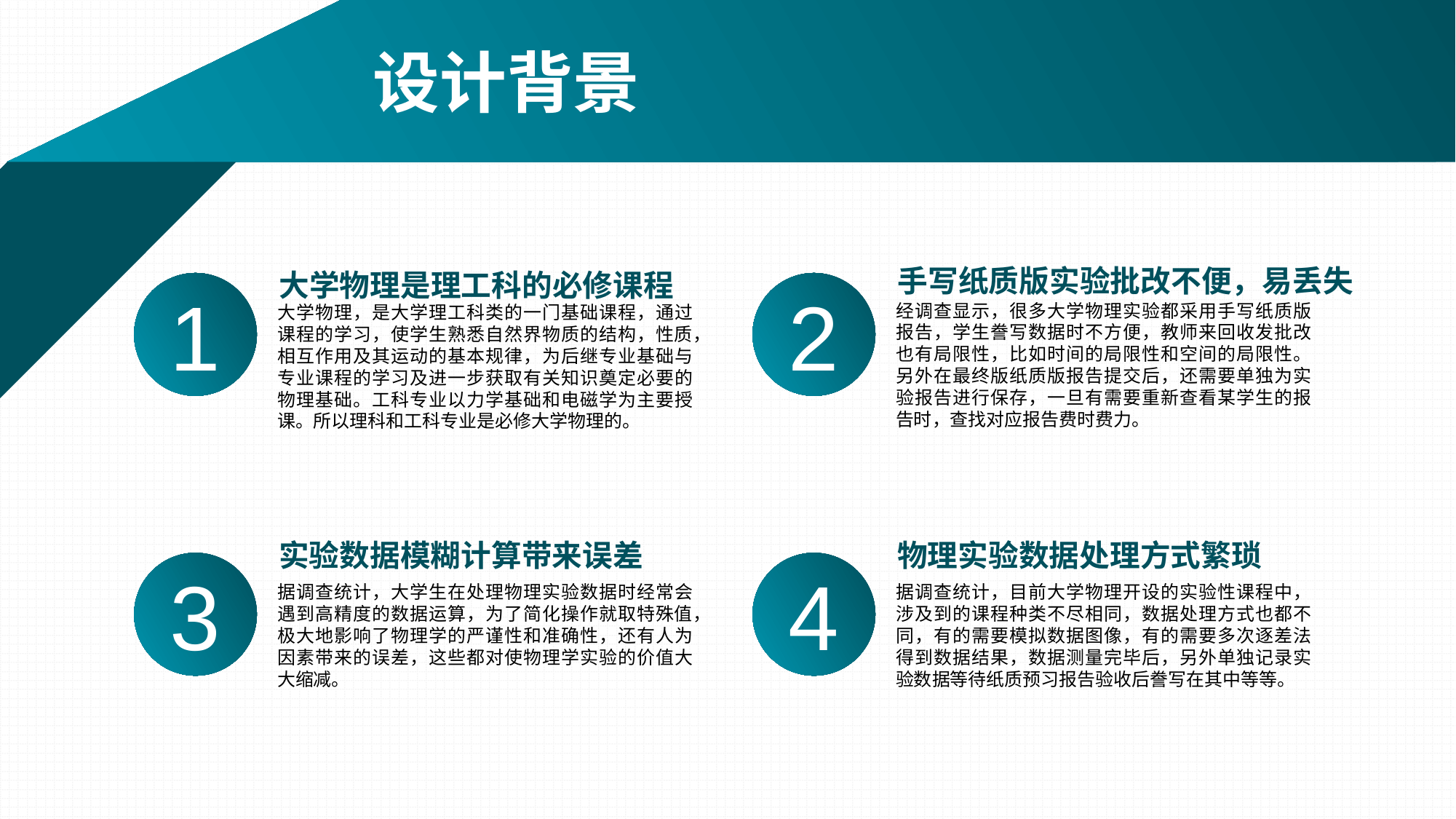

设计背景

手写纸质版实验批改不便，易丢失
大学物理是理工科的必修课程
1
2
经调查显示，很多大学物理实验都采用手写纸质版报告，学生誊写数据时不方便，教师来回收发批改也有局限性，比如时间的局限性和空间的局限性。另外在最终版纸质版报告提交后，还需要单独为实验报告进行保存，一旦有需要重新查看某学生的报告时，查找对应报告费时费力。
大学物理，是大学理工科类的一门基础课程，通过课程的学习，使学生熟悉自然界物质的结构，性质，相互作用及其运动的基本规律，为后继专业基础与专业课程的学习及进一步获取有关知识奠定必要的物理基础。工科专业以力学基础和电磁学为主要授课。所以理科和工科专业是必修大学物理的。
实验数据模糊计算带来误差
物理实验数据处理方式繁琐
3
4
据调查统计，大学生在处理物理实验数据时经常会遇到高精度的数据运算，为了简化操作就取特殊值，极大地影响了物理学的严谨性和准确性，还有人为因素带来的误差，这些都对使物理学实验的价值大大缩减。
据调查统计，目前大学物理开设的实验性课程中，涉及到的课程种类不尽相同，数据处理方式也都不同，有的需要模拟数据图像，有的需要多次逐差法得到数据结果，数据测量完毕后，另外单独记录实验数据等待纸质预习报告验收后誊写在其中等等。